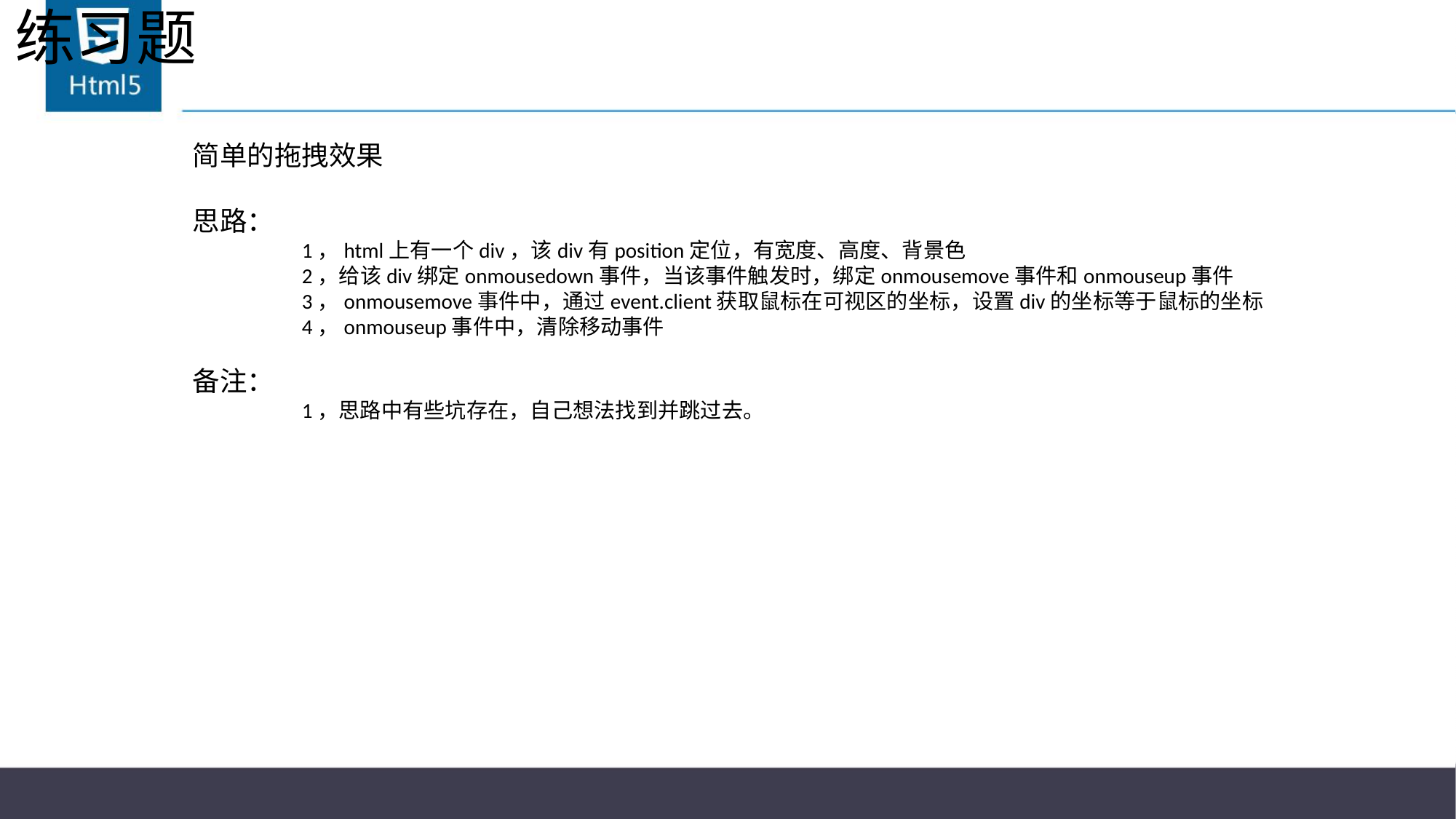

# 练习题
简单的拖拽效果

思路：
	1，html上有一个div，该div有position定位，有宽度、高度、背景色
	2，给该div绑定onmousedown事件，当该事件触发时，绑定onmousemove事件和onmouseup事件
	3，onmousemove事件中，通过event.client获取鼠标在可视区的坐标，设置div的坐标等于鼠标的坐标
	4，onmouseup事件中，清除移动事件

备注：
	1，思路中有些坑存在，自己想法找到并跳过去。